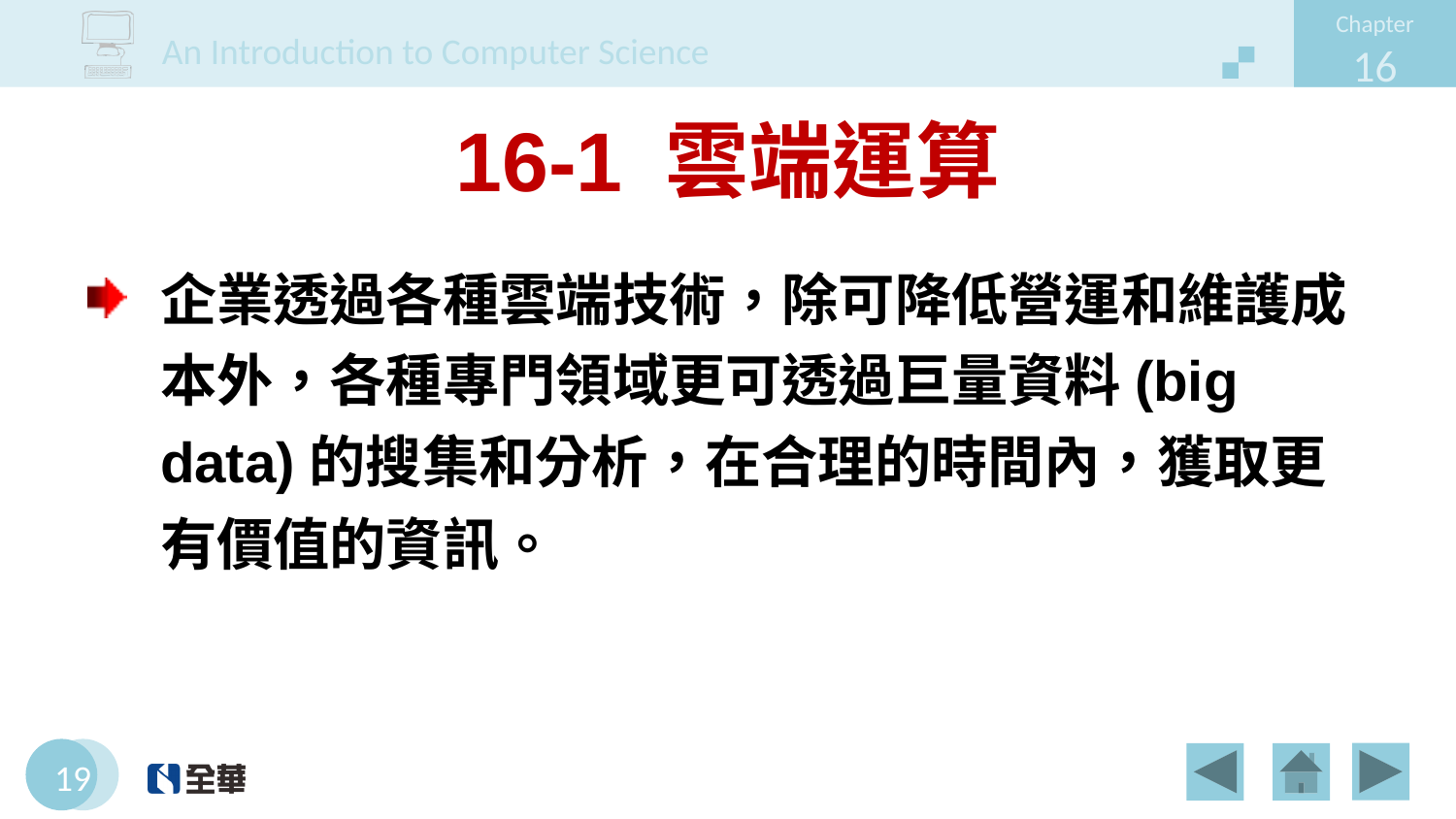

# 16-1 雲端運算
企業透過各種雲端技術，除可降低營運和維護成本外，各種專門領域更可透過巨量資料(big data)的搜集和分析，在合理的時間內，獲取更有價值的資訊。